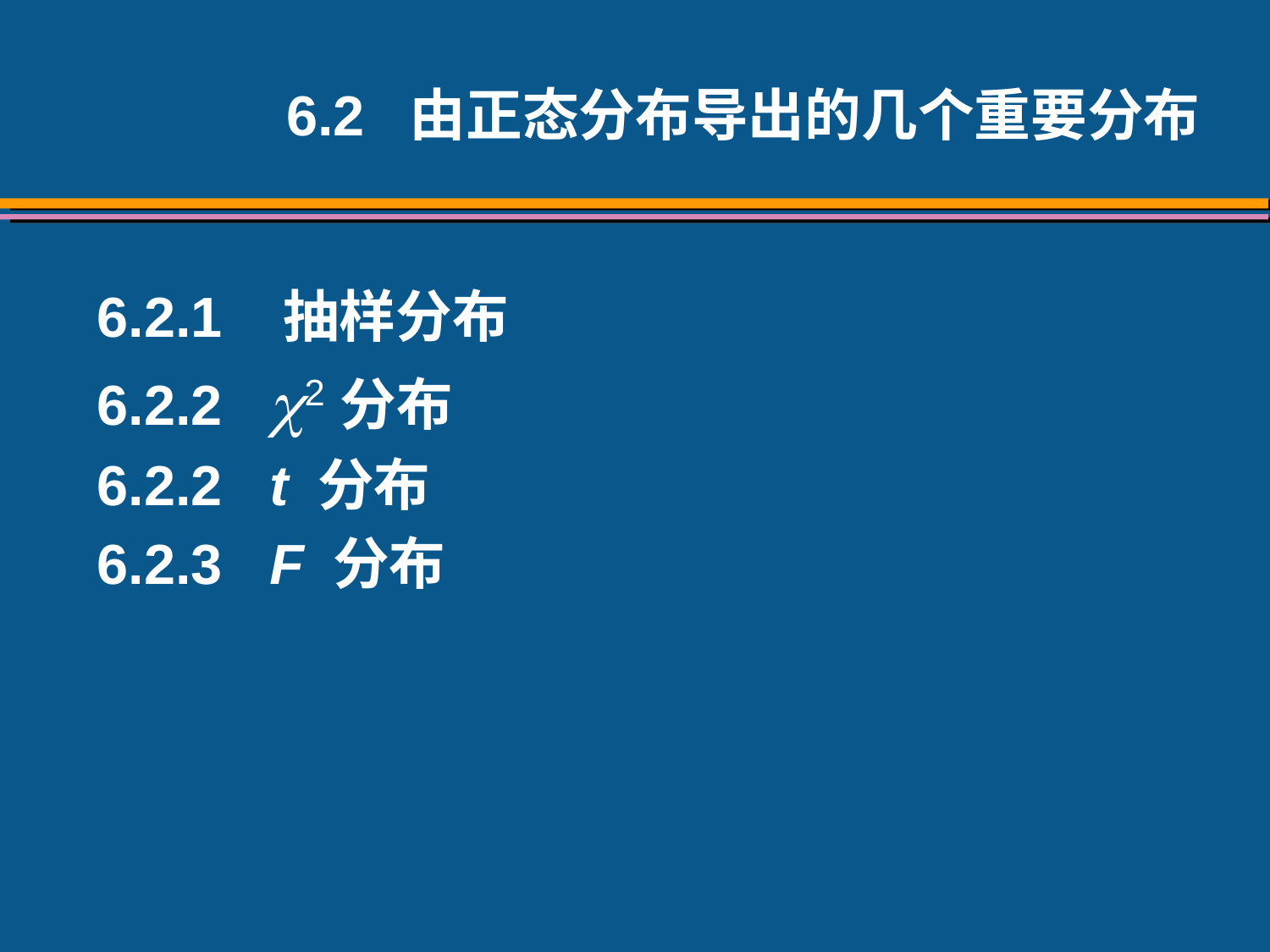

6.2  由正态分布导出的几个重要分布
6.2.1   抽样分布
6.2.2   χ2分布
6.2.2   t 分布
6.2.3   F 分布